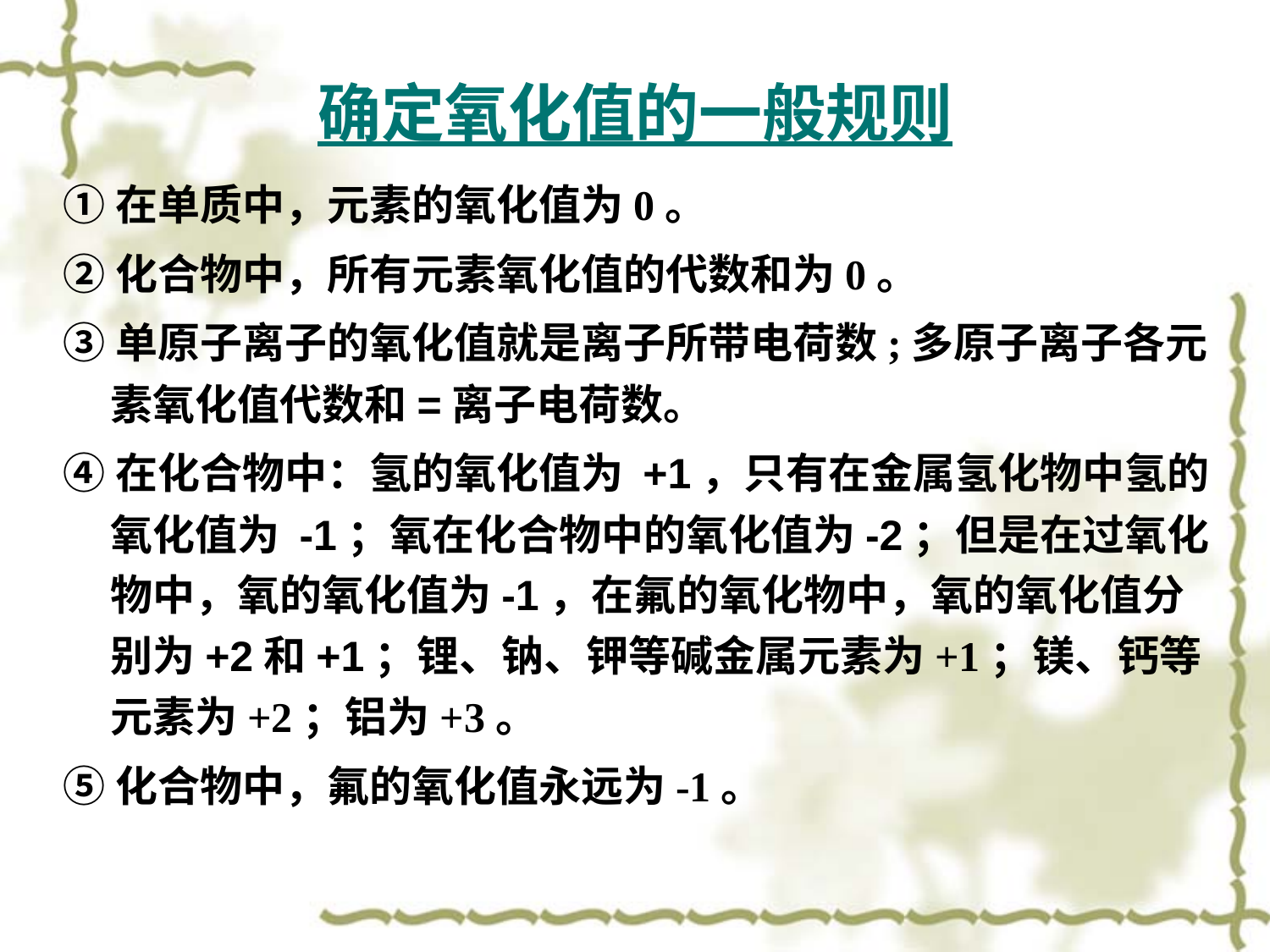

# 确定氧化值的一般规则
①在单质中，元素的氧化值为0。
②化合物中，所有元素氧化值的代数和为0。
③单原子离子的氧化值就是离子所带电荷数;多原子离子各元素氧化值代数和=离子电荷数。
④在化合物中：氢的氧化值为 +1，只有在金属氢化物中氢的氧化值为 -1；氧在化合物中的氧化值为-2；但是在过氧化物中，氧的氧化值为-1，在氟的氧化物中，氧的氧化值分别为+2和+1；锂、钠、钾等碱金属元素为+1；镁、钙等元素为+2；铝为+3。
⑤化合物中，氟的氧化值永远为-1。